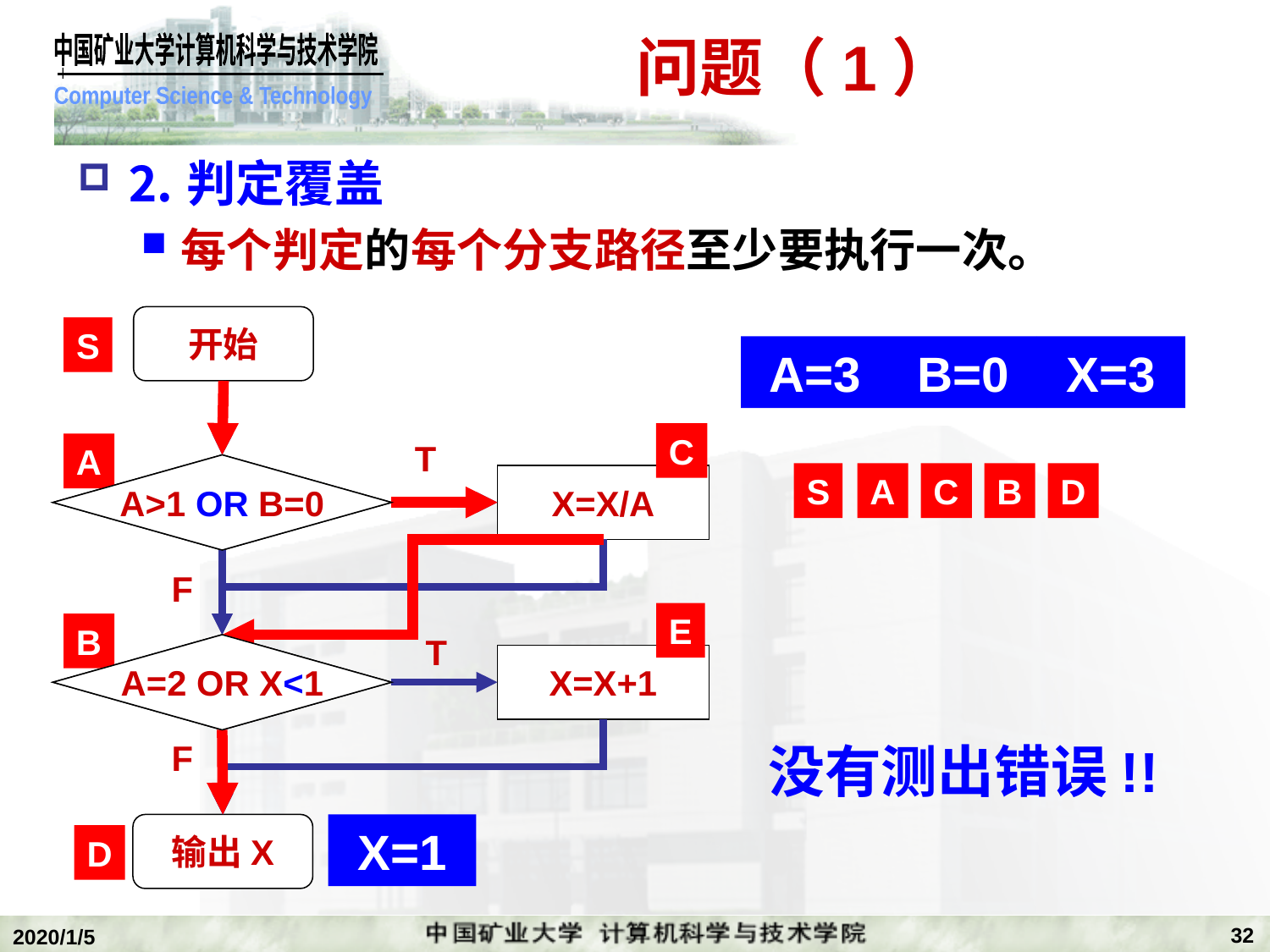

# 问题（1）
⒉判定覆盖
每个判定的每个分支路径至少要执行一次。
开始
S
C
T
A
A>1 AND B=0
X=X/A
F
E
B
T
A=2 OR X>1
X=X+1
F
输出X
D
A=3
B=0
X=3
A>1 OR B=0
S
A
C
B
D
A=2 OR X<1
没有测出错误!!
X=1
32
2020/1/5